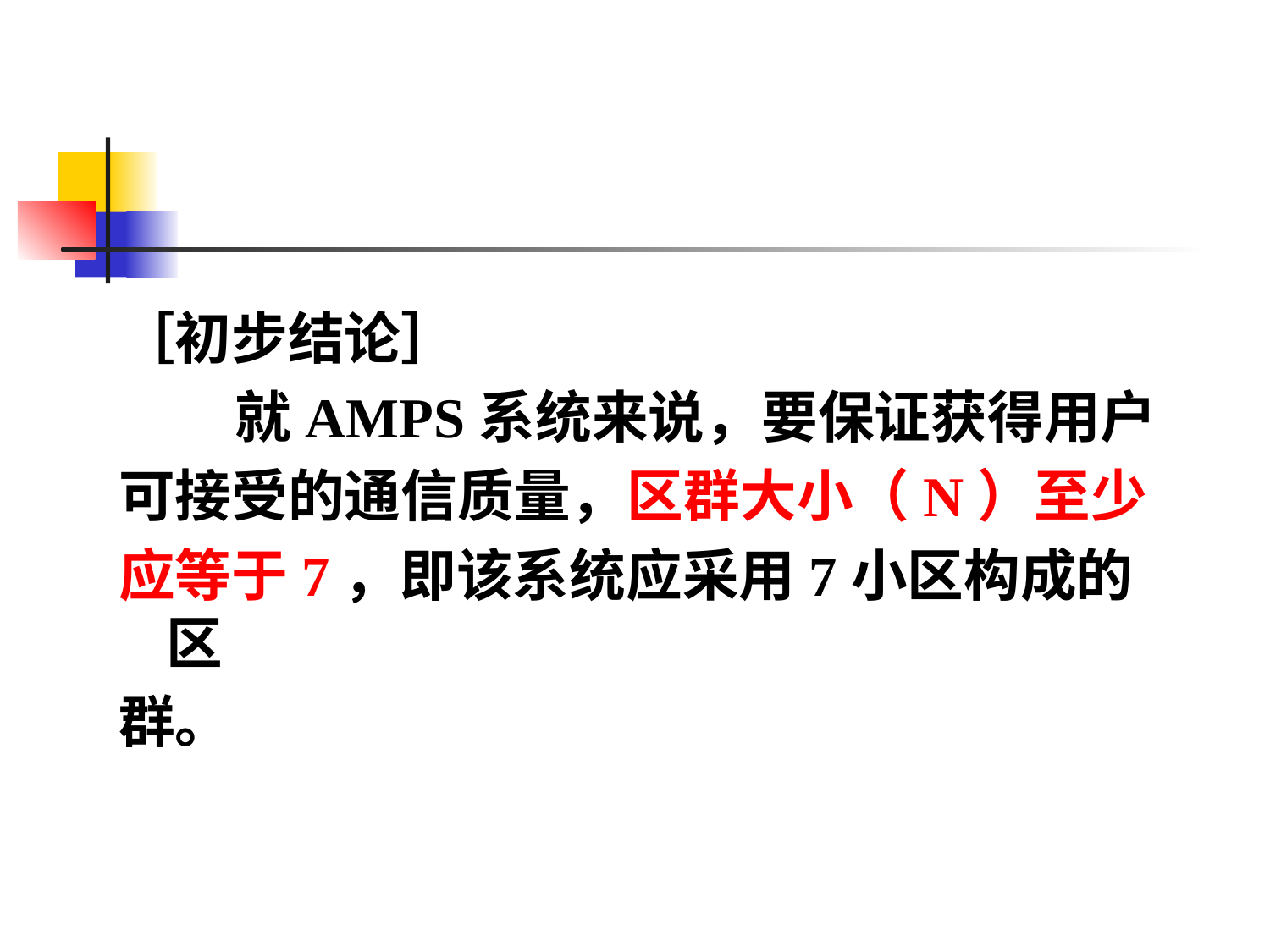

［初步结论］
        就AMPS系统来说，要保证获得用户
可接受的通信质量，区群大小（N）至少
应等于7，即该系统应采用7小区构成的区
群。